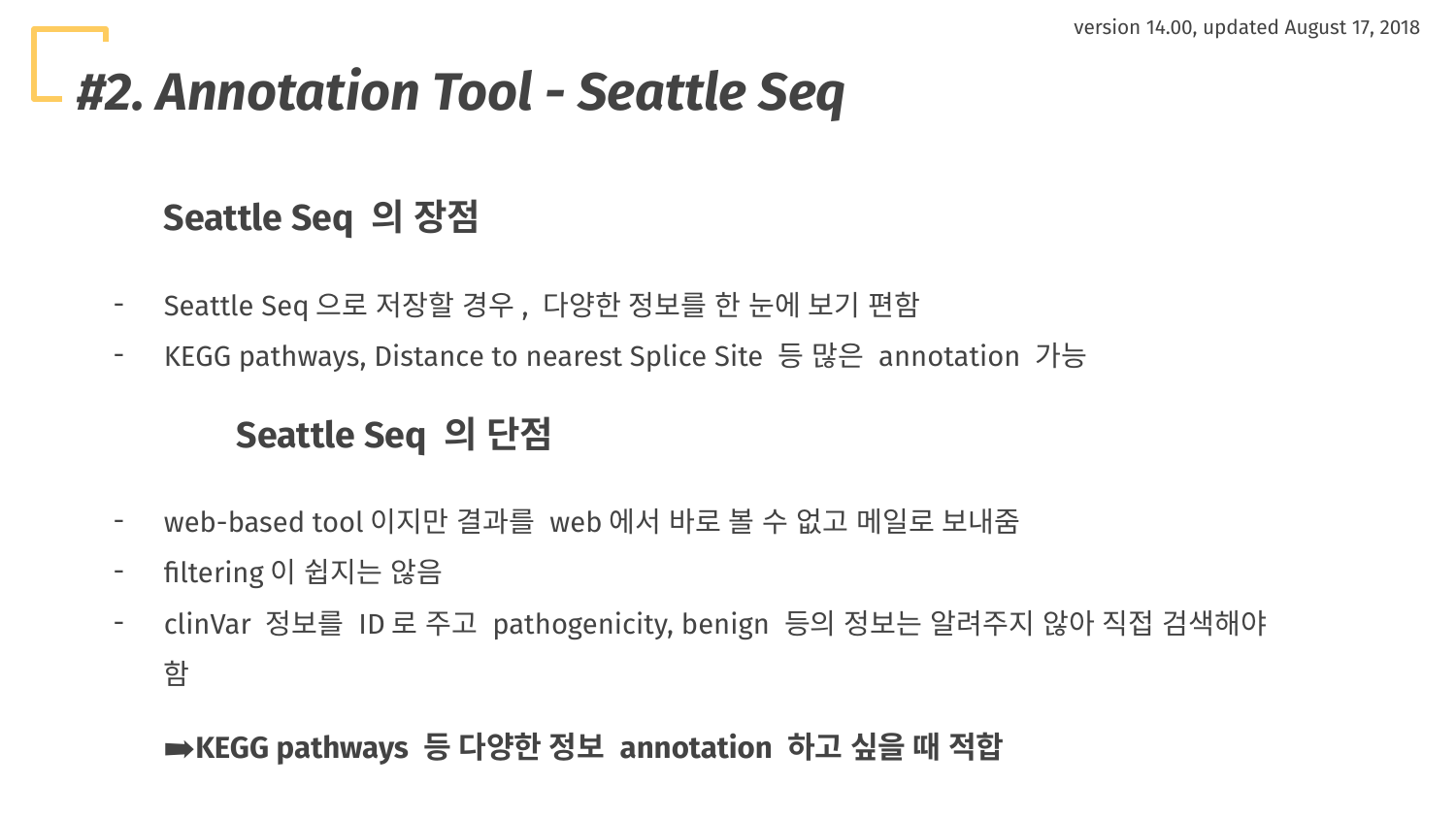

version 14.00, updated August 17, 2018

#2. Annotation Tool - Seattle Seq
Seattle Seq 의 장점
Seattle Seq으로 저장할 경우, 다양한 정보를 한 눈에 보기 편함
KEGG pathways, Distance to nearest Splice Site 등 많은 annotation 가능
	Seattle Seq 의 단점
web-based tool이지만 결과를 web에서 바로 볼 수 없고 메일로 보내줌
filtering이 쉽지는 않음
clinVar 정보를 ID로 주고 pathogenicity, benign 등의 정보는 알려주지 않아 직접 검색해야 함
➡KEGG pathways 등 다양한 정보 annotation 하고 싶을 때 적합